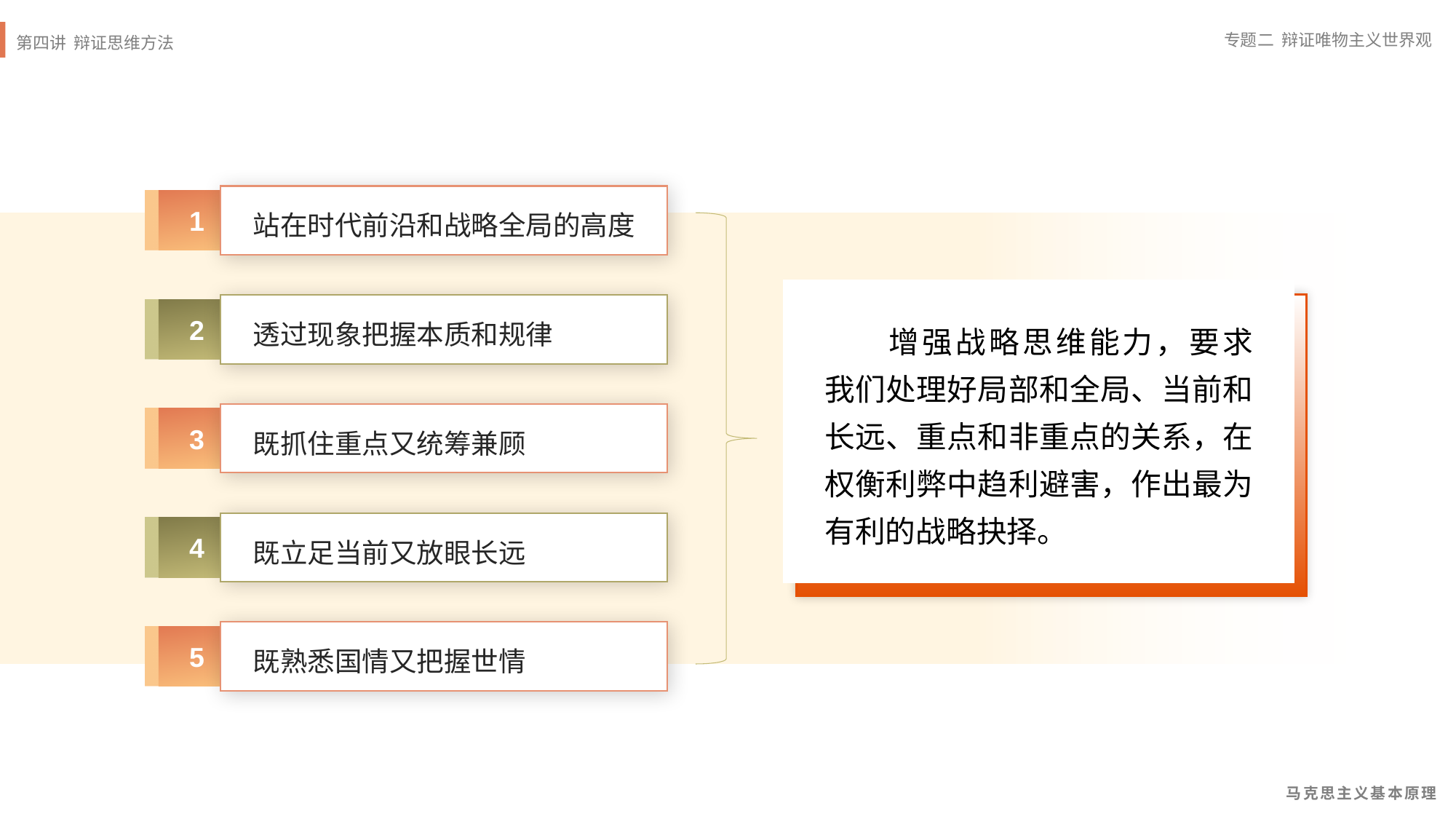

1
站在时代前沿和战略全局的高度

2
透过现象把握本质和规律

3
既抓住重点又统筹兼顾

4
既立足当前又放眼长远

5
既熟悉国情又把握世情

增强战略思维能力，要求我们处理好局部和全局、当前和长远、重点和非重点的关系，在权衡利弊中趋利避害，作出最为有利的战略抉择。